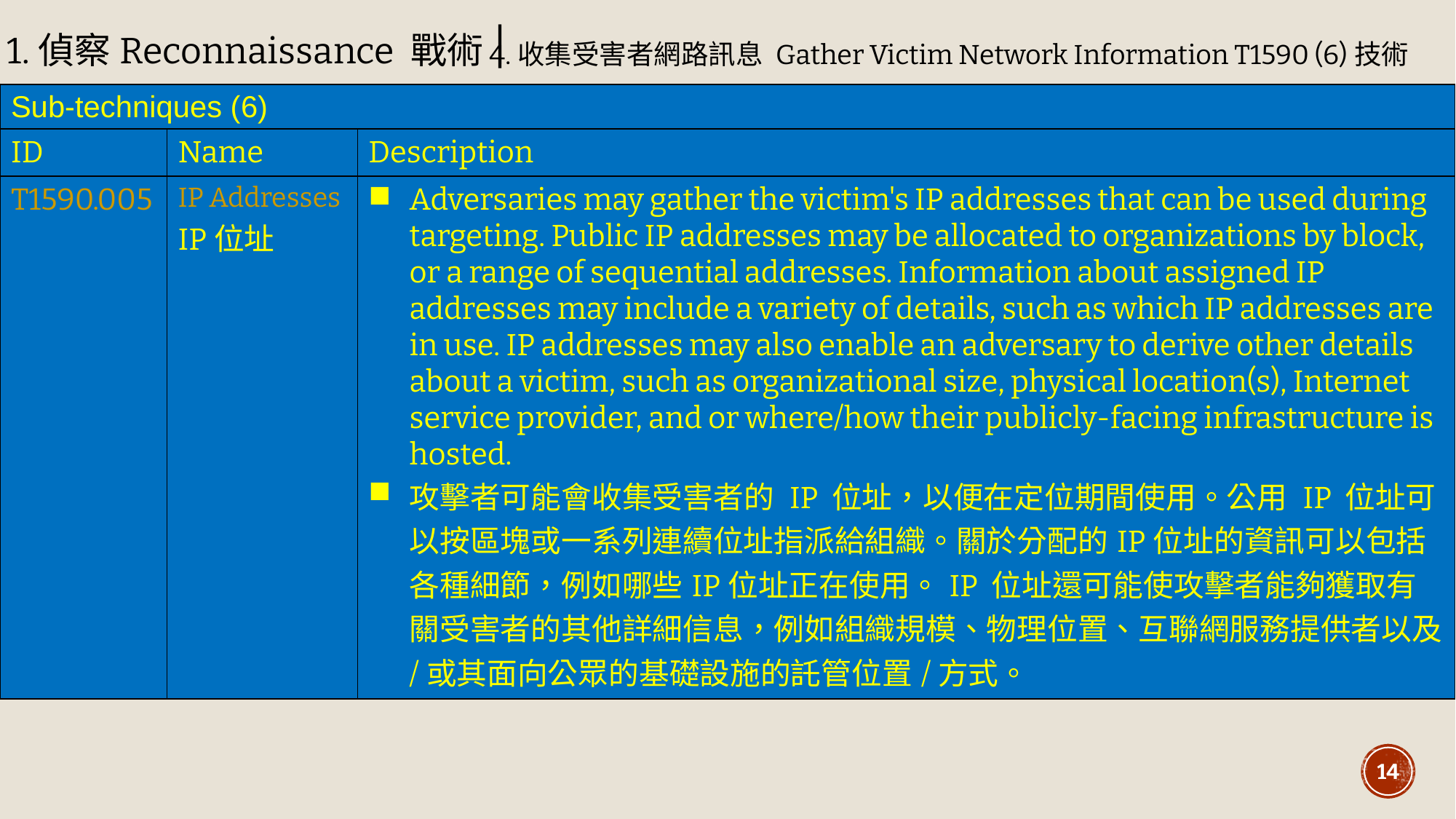

1.偵察Reconnaissance 戰術|
4.收集受害者網路訊息 Gather Victim Network Information T1590 (6)技術
| Sub-techniques (6) |  |  |
| --- | --- | --- |
| ID | Name | Description |
| T1590.005 | IP Addresses IP位址 | Adversaries may gather the victim's IP addresses that can be used during targeting. Public IP addresses may be allocated to organizations by block, or a range of sequential addresses. Information about assigned IP addresses may include a variety of details, such as which IP addresses are in use. IP addresses may also enable an adversary to derive other details about a victim, such as organizational size, physical location(s), Internet service provider, and or where/how their publicly-facing infrastructure is hosted. 攻擊者可能會收集受害者的 IP 位址，以便在定位期間使用。公用 IP 位址可以按區塊或一系列連續位址指派給組織。關於分配的IP位址的資訊可以包括各種細節，例如哪些IP位址正在使用。IP 位址還可能使攻擊者能夠獲取有關受害者的其他詳細信息，例如組織規模、物理位置、互聯網服務提供者以及/或其面向公眾的基礎設施的託管位置/方式。 |
14